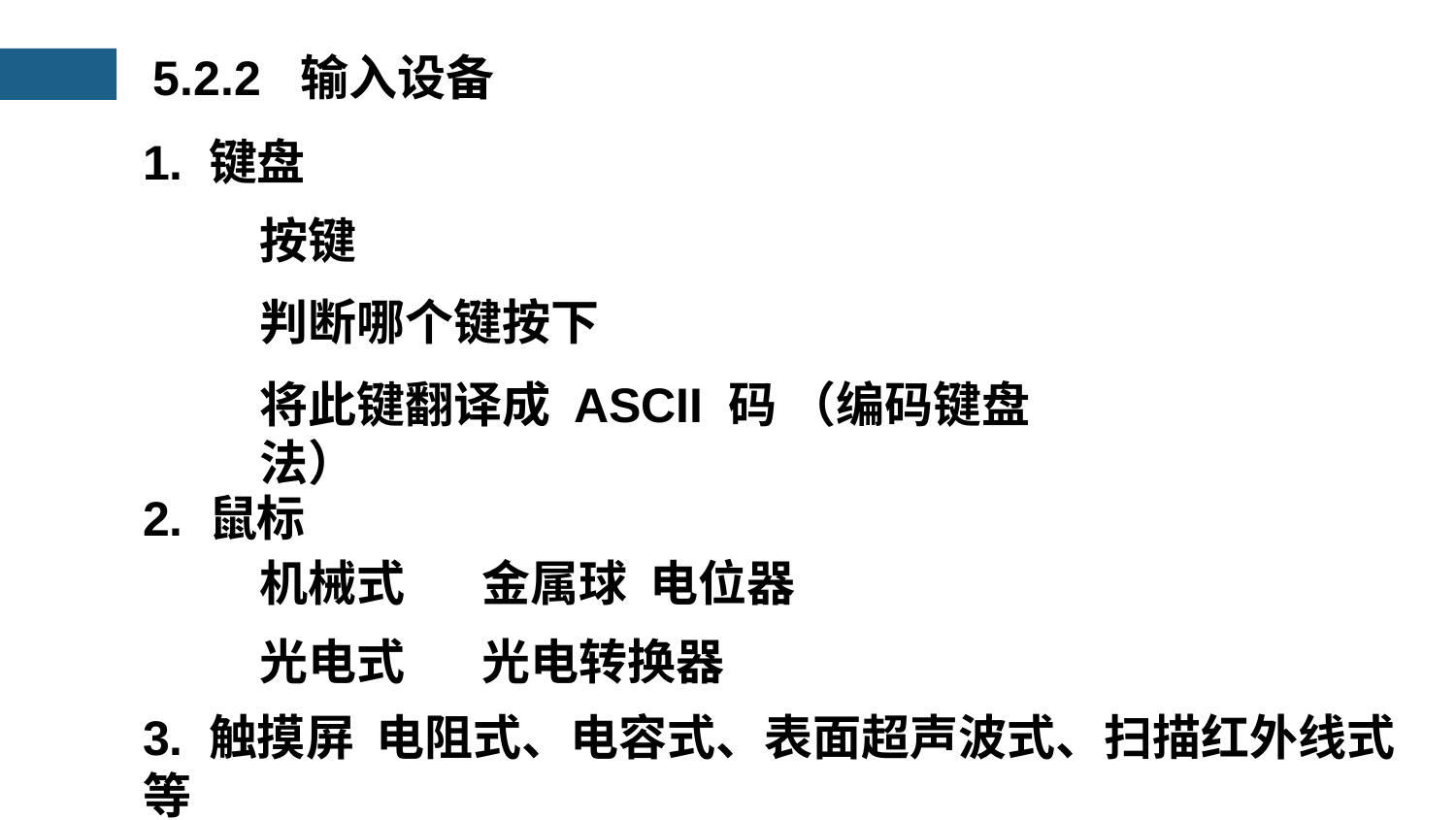

5.2.2  输入设备
1. 键盘
按键
判断哪个键按下
将此键翻译成 ASCII 码 （编码键盘法）
2. 鼠标
机械式       金属球  电位器
光电式       光电转换器
3. 触摸屏  电阻式、电容式、表面超声波式、扫描红外线式等